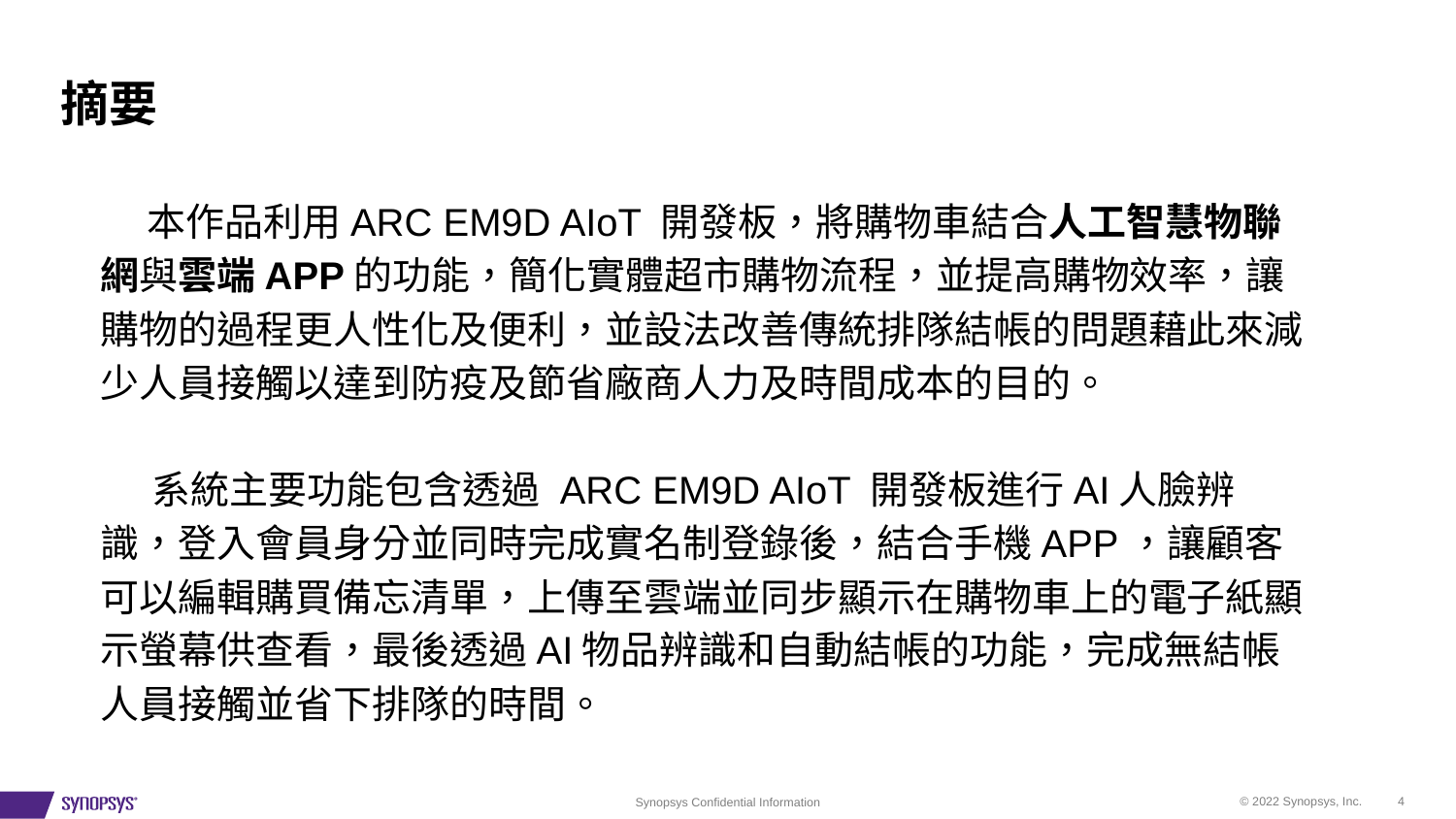

摘要
    本作品利用ARC EM9D AIoT 開發板，將購物車結合人工智慧物聯網與雲端APP的功能，簡化實體超市購物流程，並提高購物效率，讓購物的過程更人性化及便利，並設法改善傳統排隊結帳的問題藉此來減少人員接觸以達到防疫及節省廠商人力及時間成本的目的。

    系統主要功能包含透過 ARC EM9D AIoT 開發板進行AI人臉辨識，登入會員身分並同時完成實名制登錄後，結合手機APP，讓顧客可以編輯購買備忘清單，上傳至雲端並同步顯示在購物車上的電子紙顯示螢幕供查看，最後透過AI物品辨識和自動結帳的功能，完成無結帳人員接觸並省下排隊的時間。